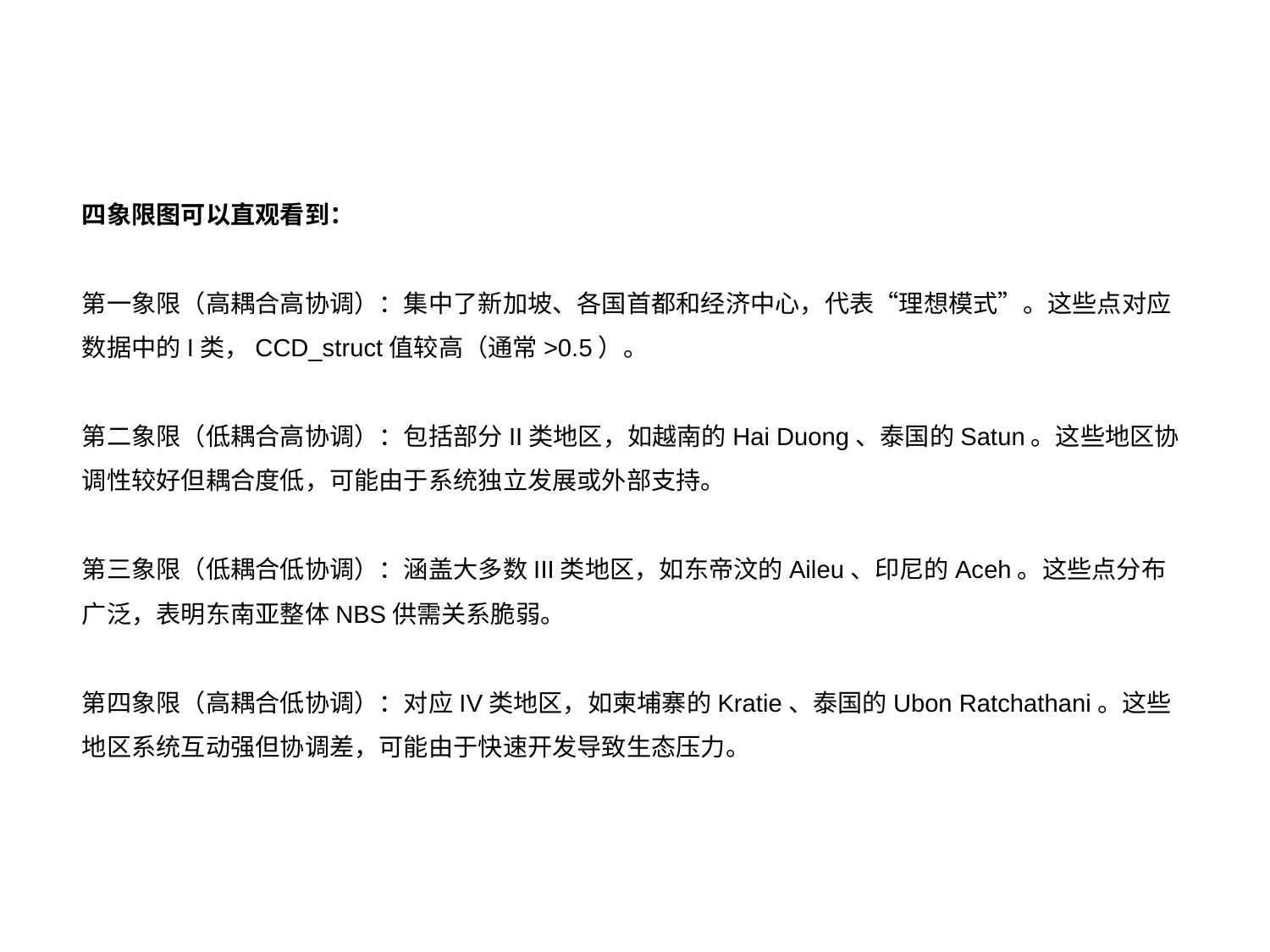

四象限图可以直观看到：

第一象限（高耦合高协调）：集中了新加坡、各国首都和经济中心，代表“理想模式”。这些点对应数据中的I类，CCD_struct值较高（通常>0.5）。

第二象限（低耦合高协调）：包括部分II类地区，如越南的Hai Duong、泰国的Satun。这些地区协调性较好但耦合度低，可能由于系统独立发展或外部支持。

第三象限（低耦合低协调）：涵盖大多数III类地区，如东帝汶的Aileu、印尼的Aceh。这些点分布广泛，表明东南亚整体NBS供需关系脆弱。

第四象限（高耦合低协调）：对应IV类地区，如柬埔寨的Kratie、泰国的Ubon Ratchathani。这些地区系统互动强但协调差，可能由于快速开发导致生态压力。